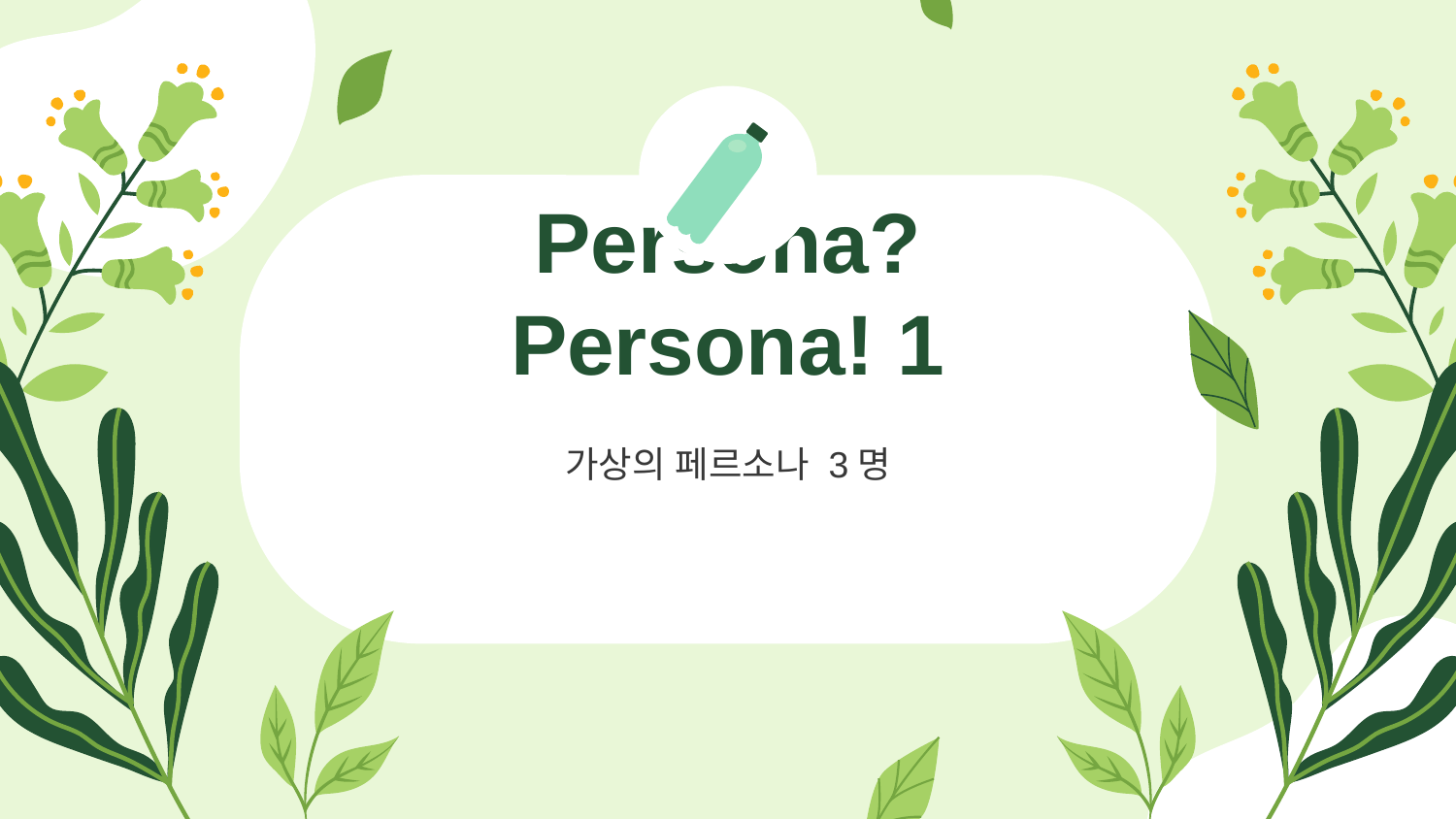

# Persona? Persona! 1

가상의 페르소나 3명